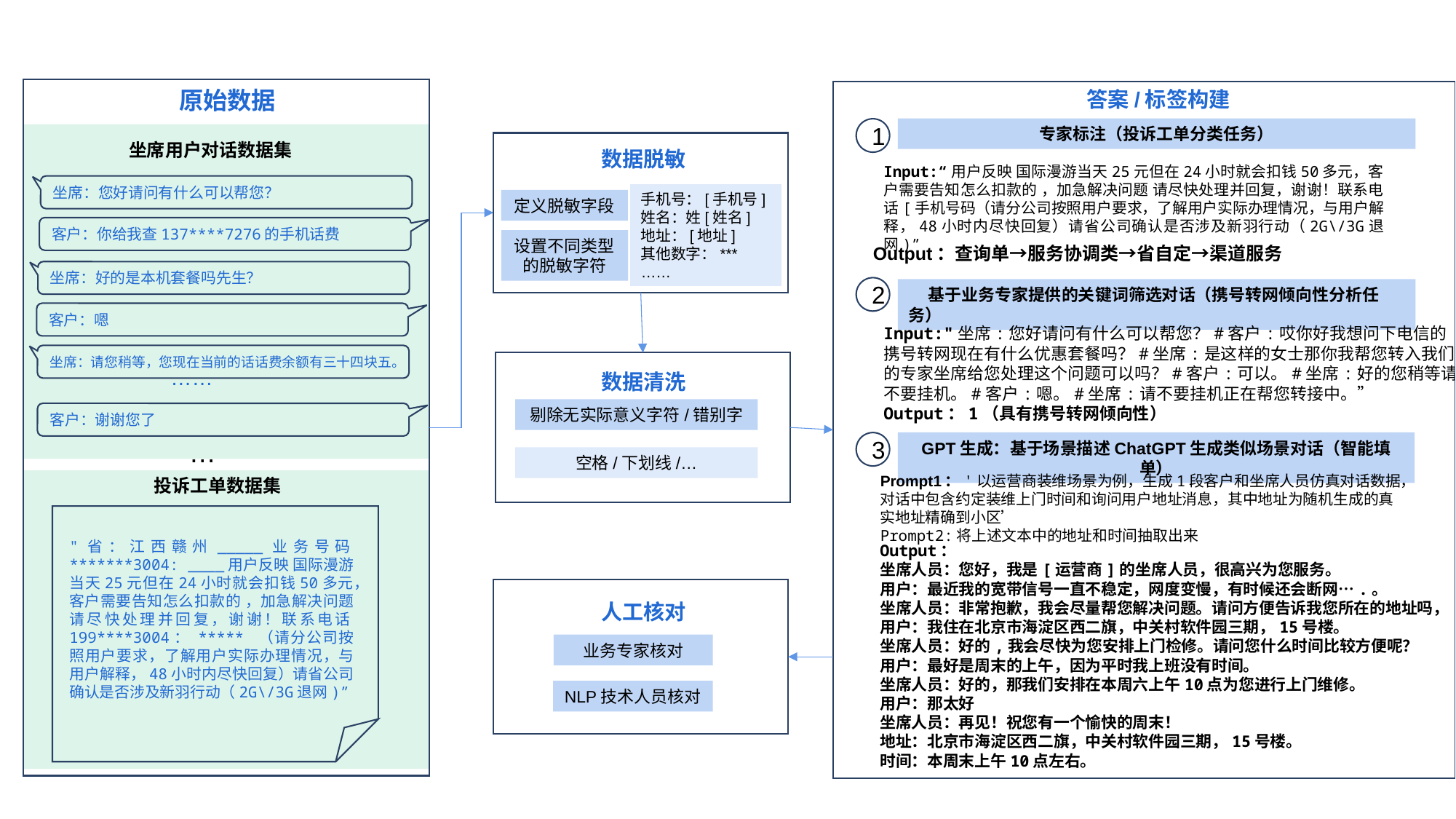

原始数据

坐席用户对话数据集
坐席：您好请问有什么可以帮您？
客户：你给我查137****7276的手机话费
坐席：好的是本机套餐吗先生？
客户：嗯
坐席：请您稍等，您现在当前的话话费余额有三十四块五。
……
客户：谢谢您了
…
投诉工单数据集

"省：江西赣州_____业务号码*******3004: ____用户反映 国际漫游当天25元但在24小时就会扣钱50多元，客户需要告知怎么扣款的 ，加急解决问题 请尽快处理并回复，谢谢！联系电话199****3004： ***** （请分公司按照用户要求，了解用户实际办理情况，与用户解释，48小时内尽快回复）请省公司确认是否涉及新羽行动（2G\/3G退网)”
答案/标签构建

专家标注（投诉工单分类任务）
1

数据脱敏
手机号：[手机号]
姓名：姓[姓名]
地址：[地址]
其他数字：***
……
定义脱敏字段
设置不同类型的脱敏字符

数据清洗
剔除无实际意义字符/错别字
空格/下划线/…

人工核对
业务专家核对
NLP技术人员核对
Input:“用户反映 国际漫游当天25元但在24小时就会扣钱50多元，客户需要告知怎么扣款的 ，加急解决问题 请尽快处理并回复，谢谢！联系电话[手机号码（请分公司按照用户要求，了解用户实际办理情况，与用户解释，48小时内尽快回复）请省公司确认是否涉及新羽行动（2G\/3G退网)”
Output：查询单→服务协调类→省自定→渠道服务
2
    基于业务专家提供的关键词筛选对话（携号转网倾向性分析任务）
Input:"坐席:您好请问有什么可以帮您？#客户:哎你好我想问下电信的携号转网现在有什么优惠套餐吗？#坐席:是这样的女士那你我帮您转入我们的专家坐席给您处理这个问题可以吗？#客户:可以。#坐席:好的您稍等请不要挂机。#客户:嗯。#坐席:请不要挂机正在帮您转接中。”
Output：1（具有携号转网倾向性）
GPT生成：基于场景描述ChatGPT生成类似场景对话（智能填单）
3
Prompt1：'以运营商装维场景为例，生成1段客户和坐席人员仿真对话数据，对话中包含约定装维上门时间和询问用户地址消息，其中地址为随机生成的真实地址精确到小区’
Prompt2:将上述文本中的地址和时间抽取出来

Output：
坐席人员：您好，我是[运营商]的坐席人员，很高兴为您服务。
用户：最近我的宽带信号一直不稳定，网度变慢，有时候还会断网….。
坐席人员：非常抱歉，我会尽量帮您解决问题。请问方便告诉我您所在的地址吗，
用户：我住在北京市海淀区西二旗，中关村软件园三期，15号楼。
坐席人员：好的,我会尽快为您安排上门检修。请问您什么时间比较方便呢？
用户：最好是周末的上午，因为平时我上班没有时间。
坐席人员：好的，那我们安排在本周六上午10点为您进行上门维修。
用户：那太好
坐席人员：再见！祝您有一个愉快的周末！
地址：北京市海淀区西二旗，中关村软件园三期，15号楼。
时间：本周末上午10点左右。